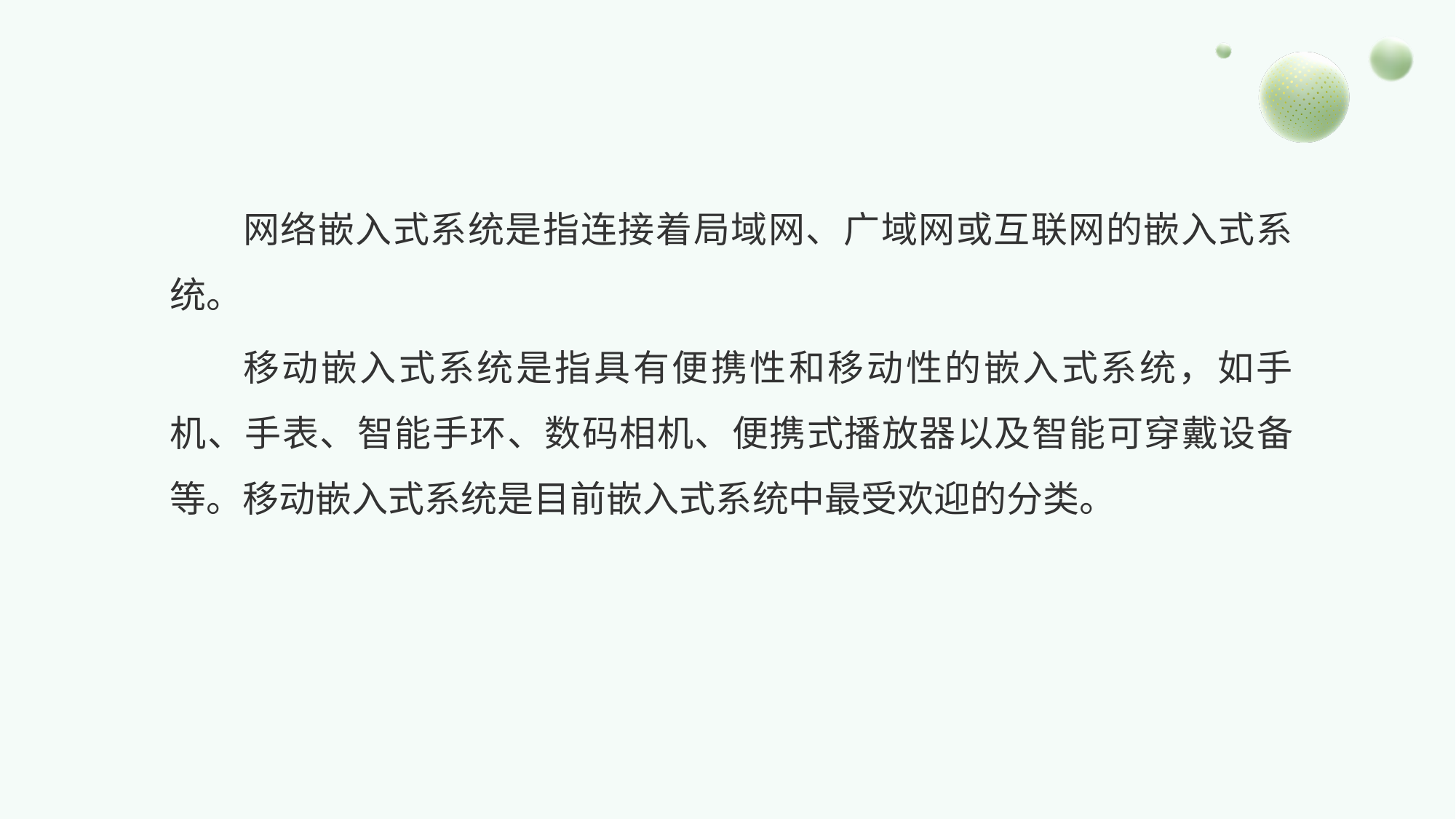

网络嵌入式系统是指连接着局域网、广域网或互联网的嵌入式系统。
移动嵌入式系统是指具有便携性和移动性的嵌入式系统，如手机、手表、智能手环、数码相机、便携式播放器以及智能可穿戴设备等。移动嵌入式系统是目前嵌入式系统中最受欢迎的分类。